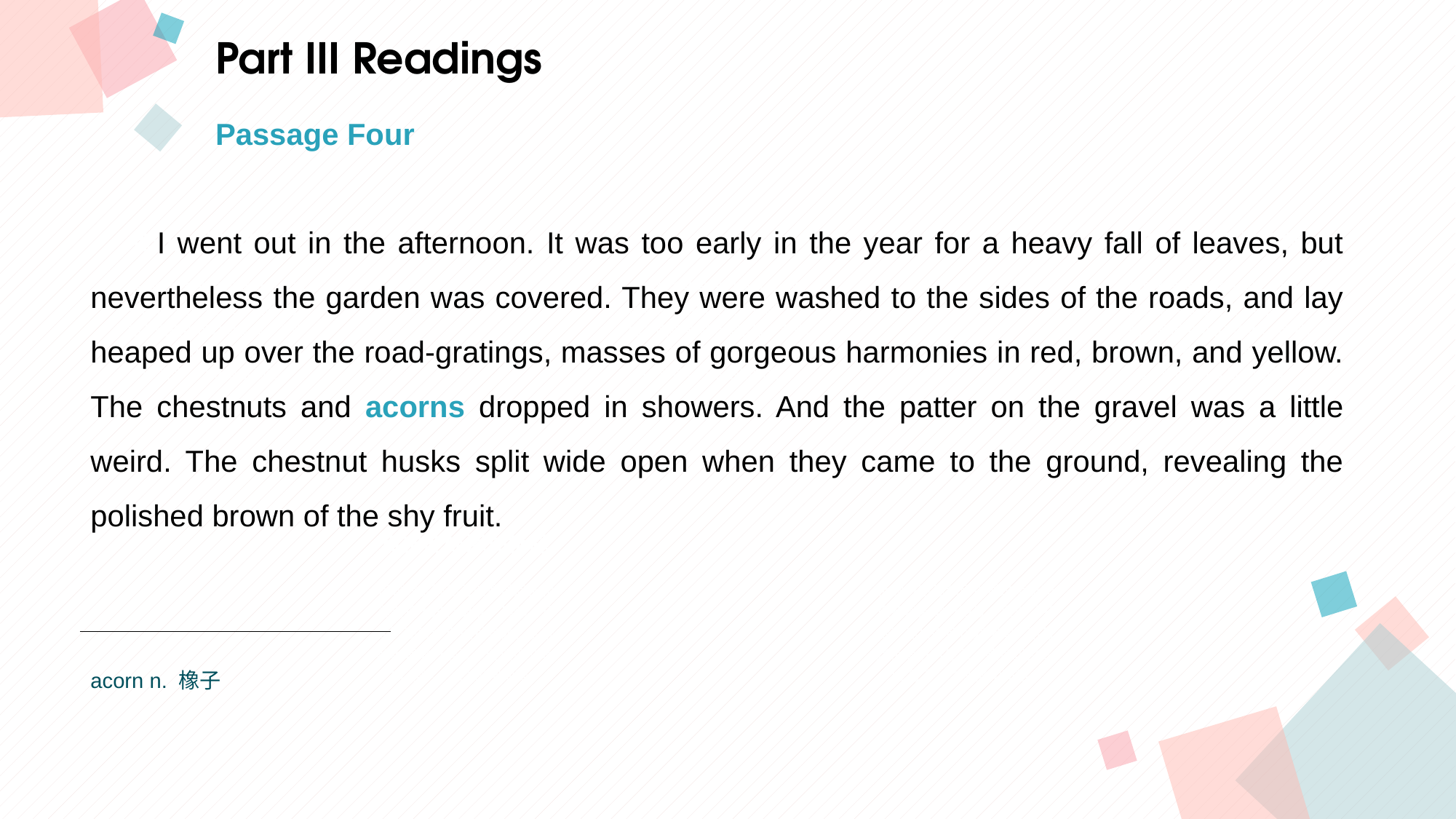

Part III Readings
Passage Four

 I went out in the afternoon. It was too early in the year for a heavy fall of leaves, but nevertheless the garden was covered. They were washed to the sides of the roads, and lay heaped up over the road-gratings, masses of gorgeous harmonies in red, brown, and yellow. The chestnuts and acorns dropped in showers. And the patter on the gravel was a little weird. The chestnut husks split wide open when they came to the ground, revealing the polished brown of the shy fruit.

点击此处添加标题
点击此处添加标题
标题数字等都可以通过点击和重新输入进行更改，顶部“开始”面板中可以对字体、字号、颜色等进行修改。建议正文8-14号字，1.3倍字间距。
标题数字等都可以通过点击和重新输入进行更改，顶部“开始”面板中可以对字体、字号、颜色等进行修改。建议正文8-14号字，1.3倍字间距。
标题数字等都可以通过点击和重新输入进行更改，顶部“开始”面板中可以对字体、字号、颜色等进行修改。建议正文8-14号字，1.3倍字间距。
点击此处添加标题
标题数字等都可以通过点击和重新输入进行更改，顶部“开始”面板中可以对字体、字号、颜色等进行修改。建议正文8-14号字，1.3倍字间距。
标题数字等都可以通过点击和重新输入进行更改，顶部“开始”面板中可以对字体、字号、颜色等进行修改。建议正文8-14号字，1.3倍字间距。
acorn n. 橡子